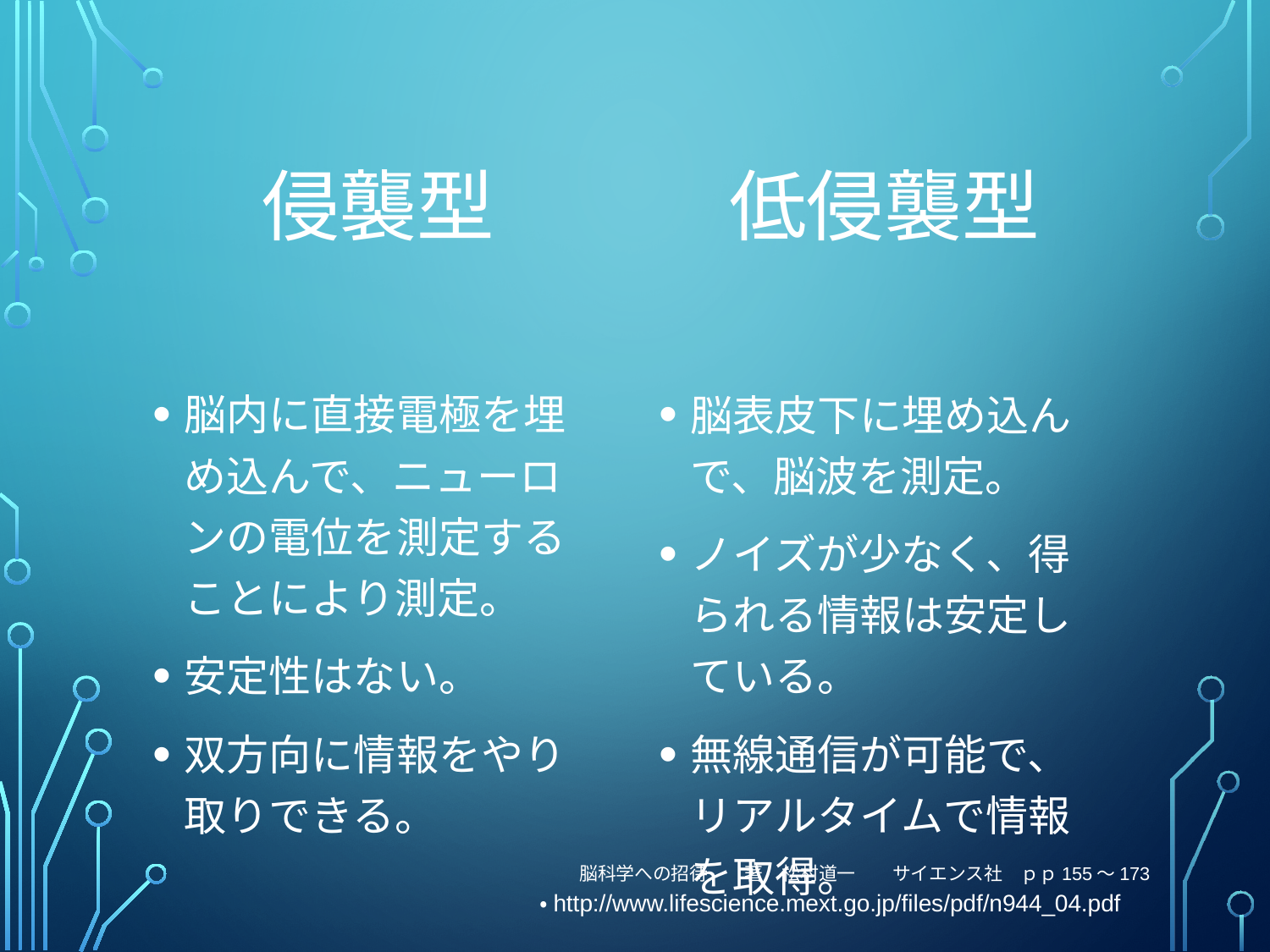

侵襲型
# 低侵襲型
脳内に直接電極を埋め込んで、ニューロンの電位を測定することにより測定。
安定性はない。
双方向に情報をやり取りできる。

脳表皮下に埋め込んで、脳波を測定。
ノイズが少なく、得られる情報は安定している。
無線通信が可能で、リアルタイムで情報を取得。

脳科学への招待　　著　松村道一　　サイエンス社　ｐｐ155～173
・http://www.lifescience.mext.go.jp/files/pdf/n944_04.pdf